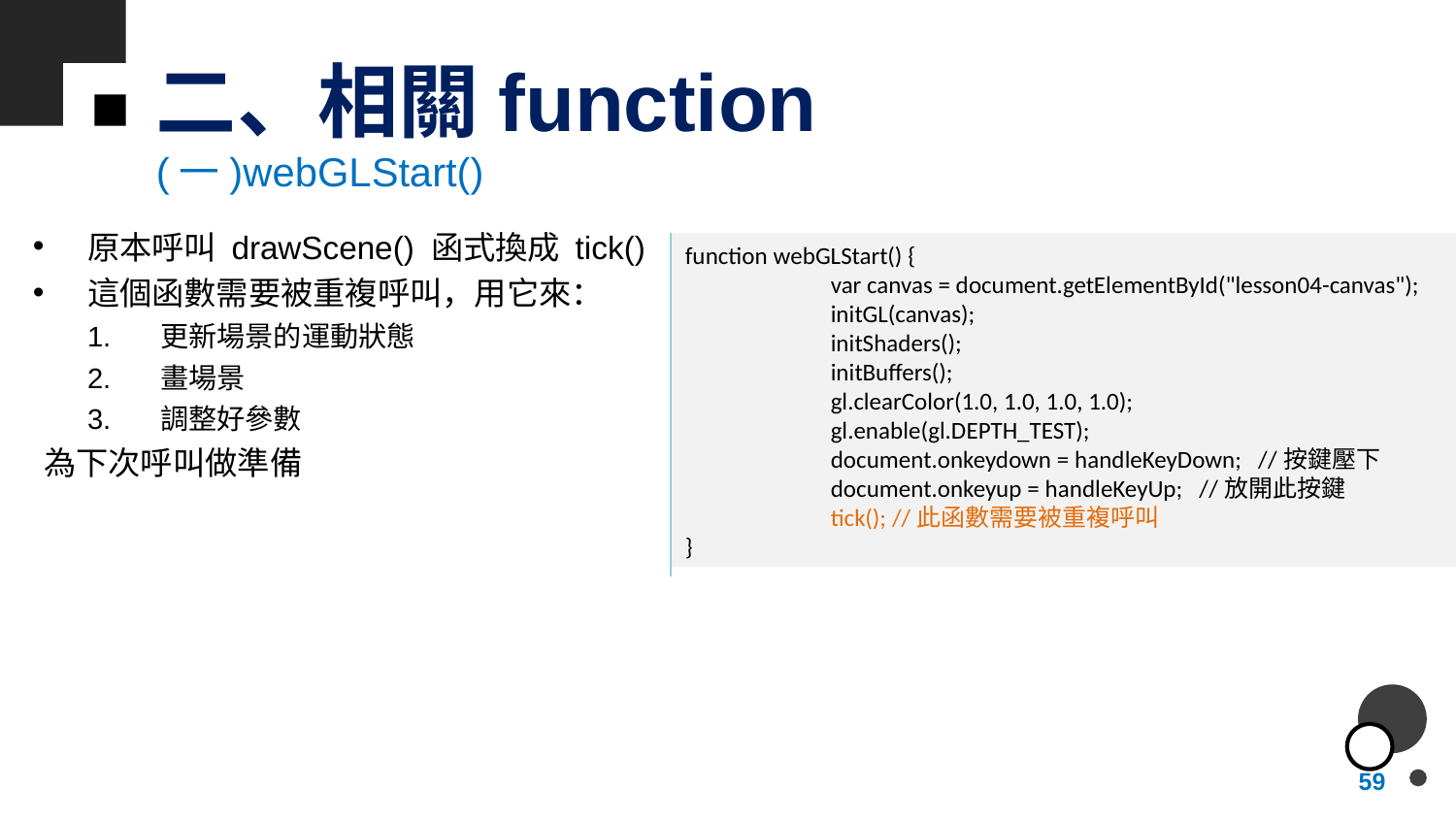

# 二、相關function
(一)webGLStart()
原本呼叫 drawScene() 函式換成 tick()
這個函數需要被重複呼叫，用它來：
更新場景的運動狀態
畫場景
調整好參數
   為下次呼叫做準備
function webGLStart() {
	var canvas = document.getElementById("lesson04-canvas");
	initGL(canvas);
	initShaders();
	initBuffers();
	gl.clearColor(1.0, 1.0, 1.0, 1.0);
	gl.enable(gl.DEPTH_TEST);
	document.onkeydown = handleKeyDown;   //按鍵壓下        	document.onkeyup = handleKeyUp;   //放開此按鍵
	tick(); //此函數需要被重複呼叫
}

59